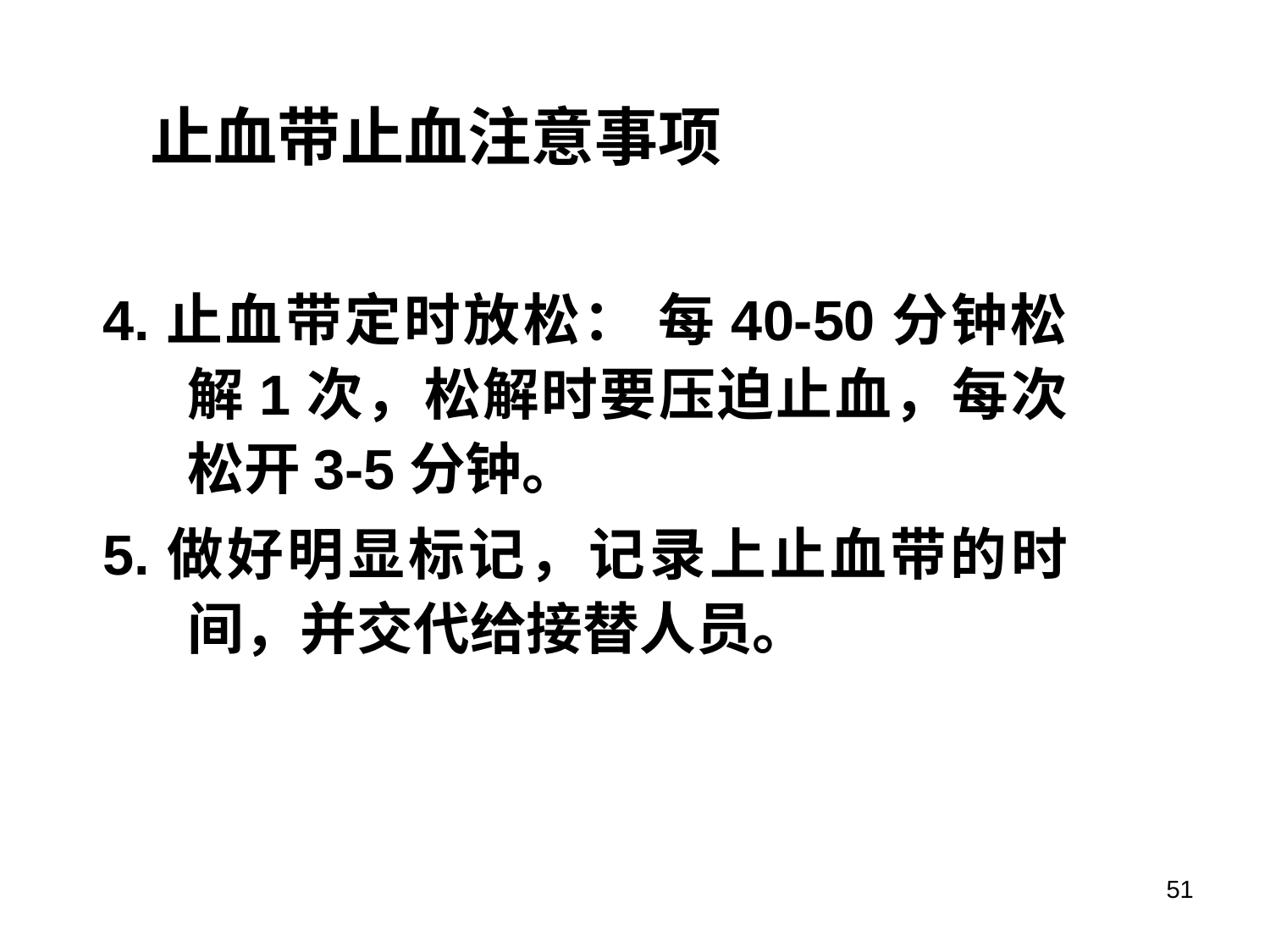

止血带止血注意事项
4.止血带定时放松： 每40-50分钟松解1次，松解时要压迫止血，每次松开3-5分钟。
5.做好明显标记，记录上止血带的时间，并交代给接替人员。
51